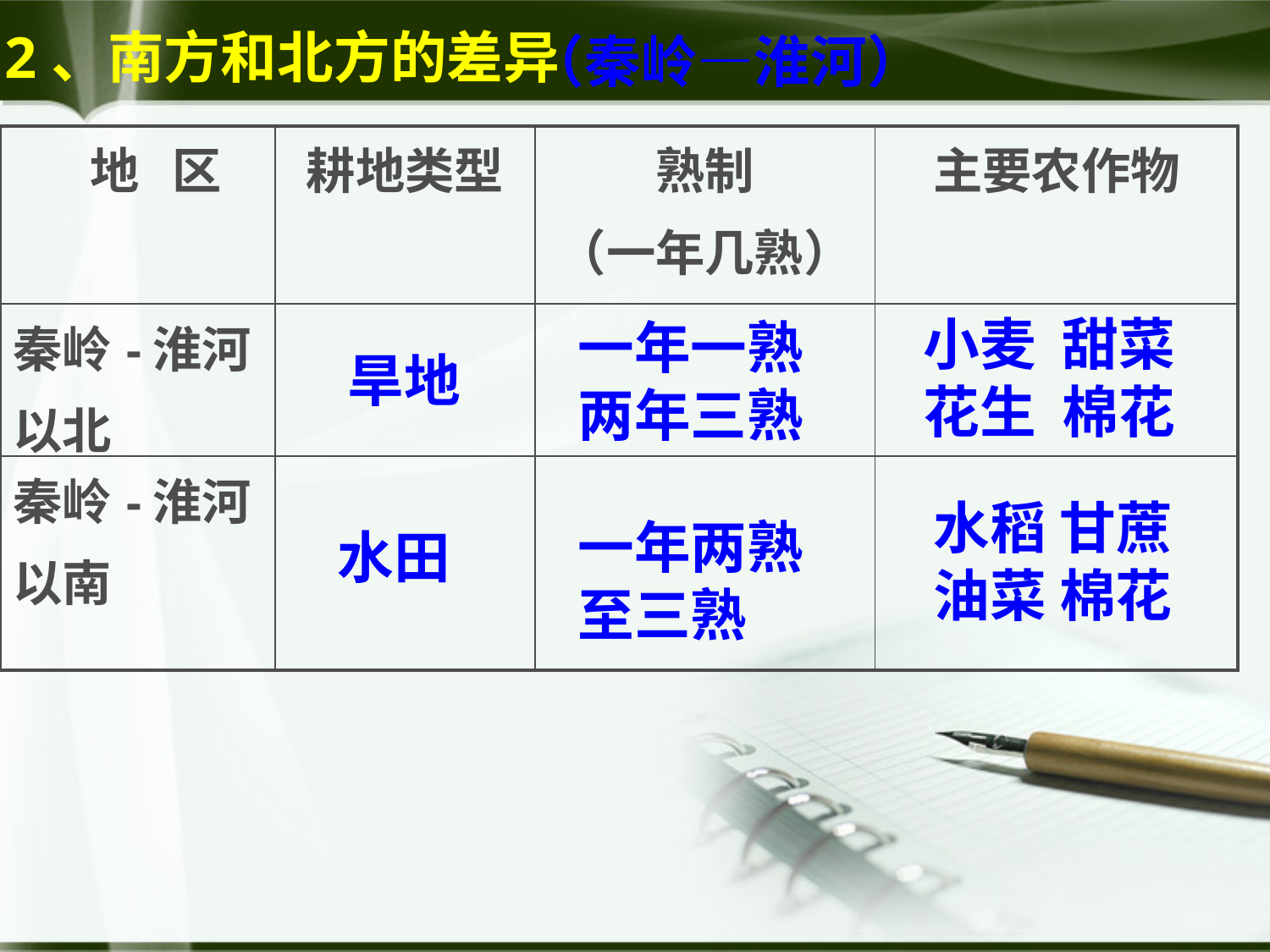

2、南方和北方的差异
（秦岭—淮河）
| 地 区 | 耕地类型 | 熟制 （一年几熟） | 主要农作物 |
| --- | --- | --- | --- |
| 秦岭-淮河 以北 |  |  |  |
| 秦岭-淮河 以南 |  |  |  |
小麦  甜菜
花生  棉花
一年一熟
两年三熟
旱地
水稻 甘蔗
油菜 棉花
一年两熟
至三熟
水田